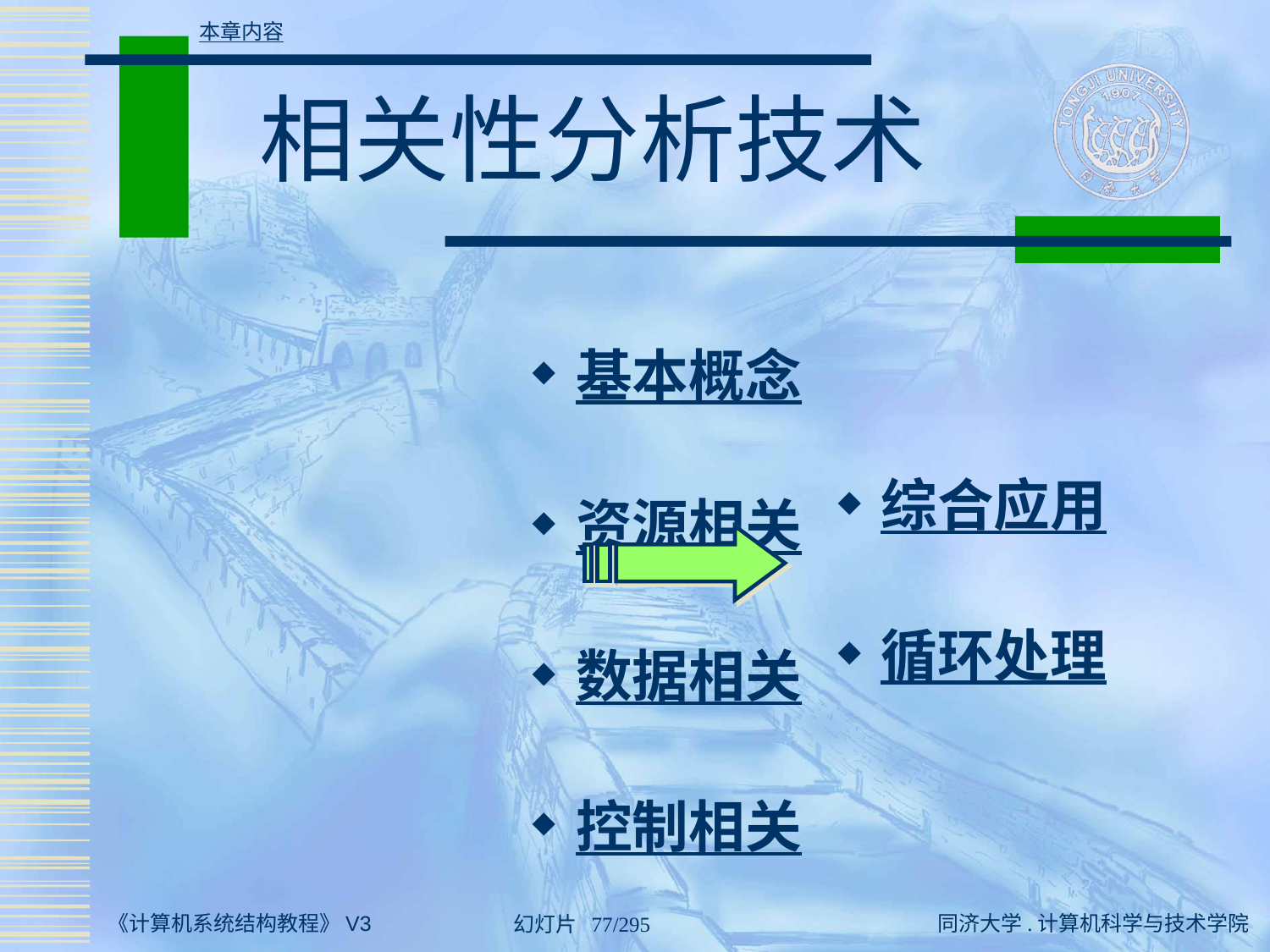

本章内容
# 相关性分析技术
基本概念
资源相关
数据相关
控制相关
综合应用
循环处理